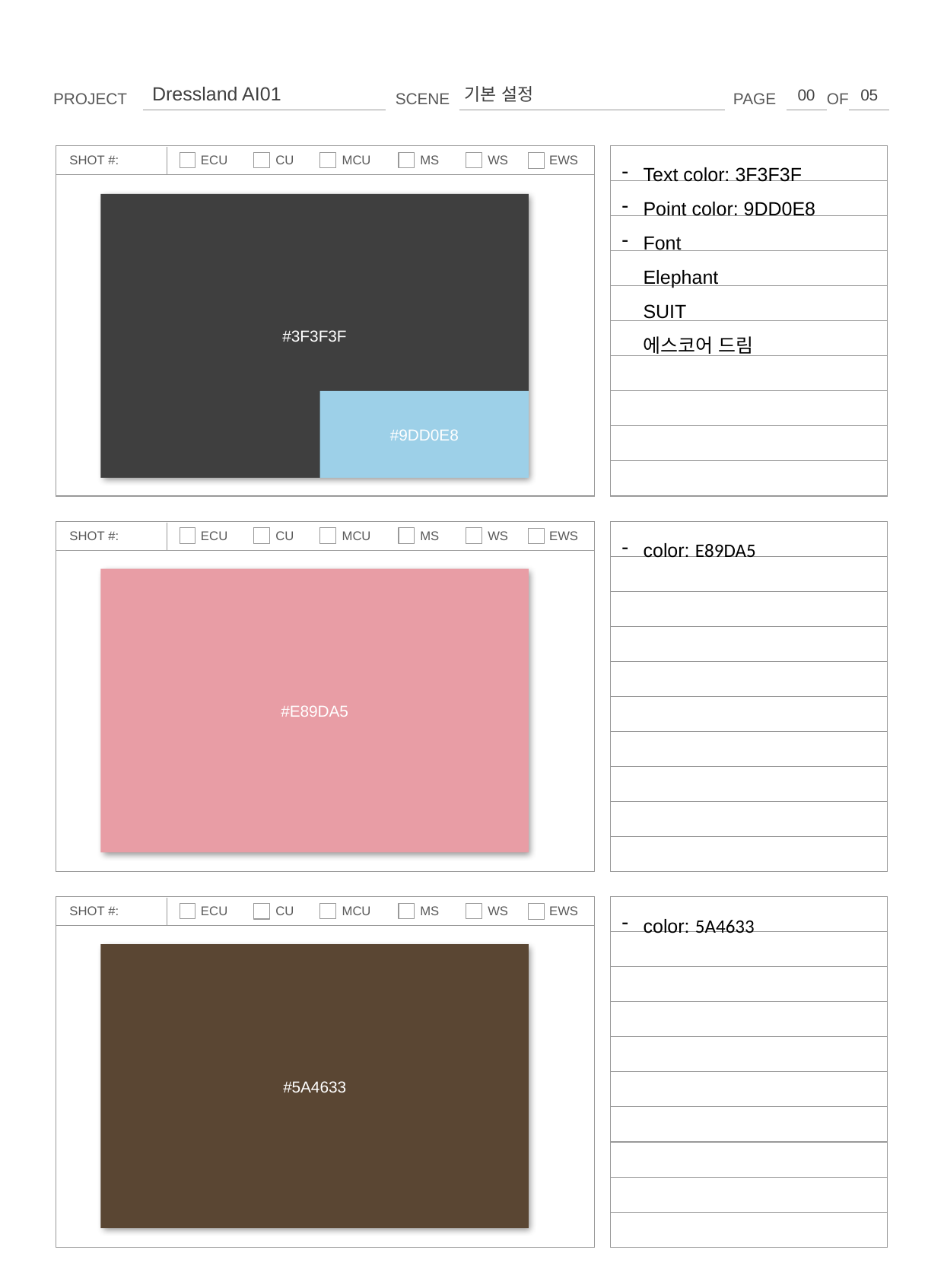

Dressland AI01
기본 설정
00
05
PROJECT
SCENE
PAGE
OF
Text color: 3F3F3F
Point color: 9DD0E8
Font
Elephant
SUIT
에스코어 드림

SHOT #:
ECU
CU
MCU
MS
WS
EWS

#3F3F3F
#9DD0E8
color: E89DA5

SHOT #:
ECU
CU
MCU
MS
WS
EWS

#E89DA5
color: 5A4633

SHOT #:
ECU
CU
MCU
MS
WS
EWS

#5A4633